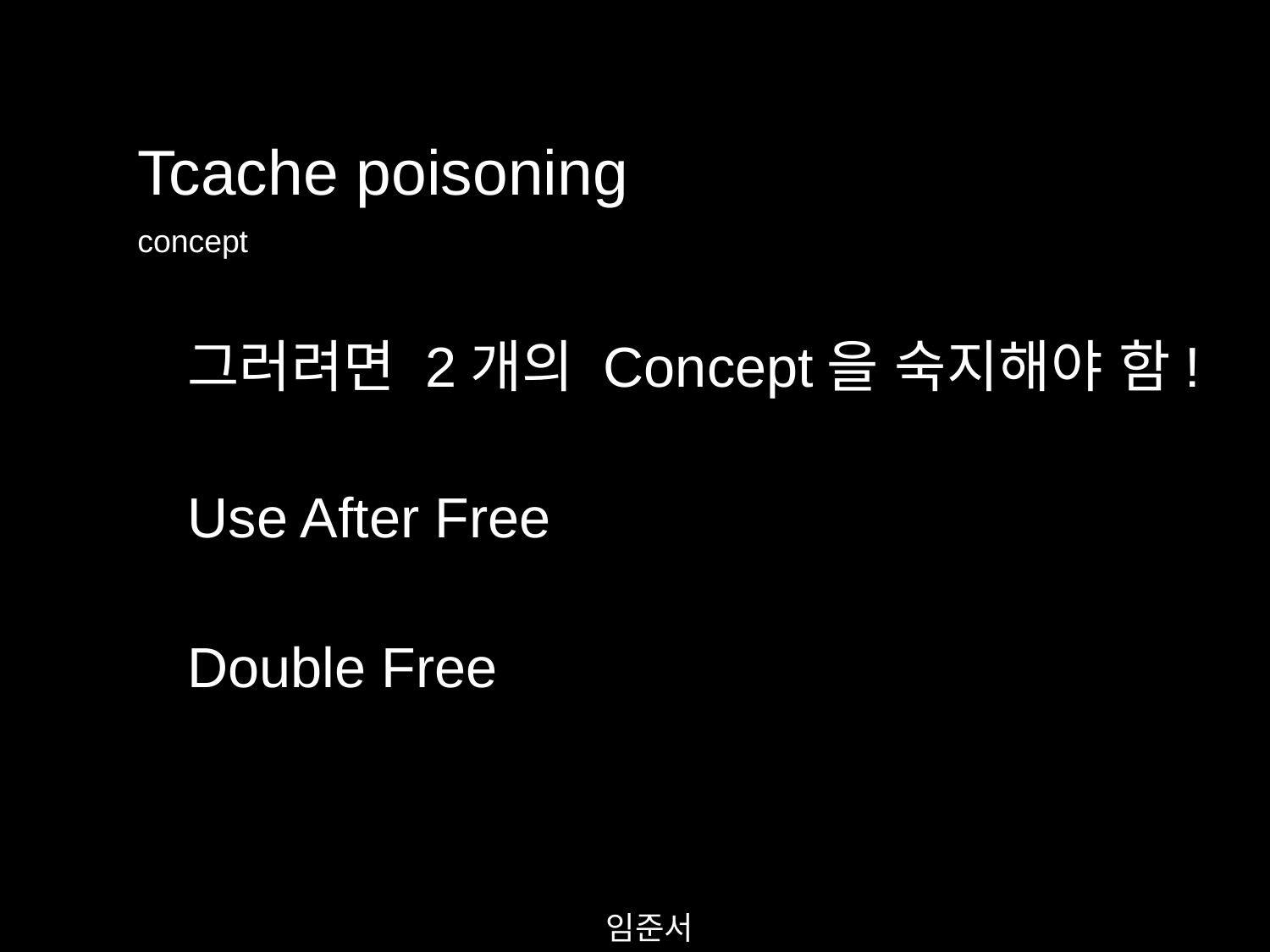

Tcache poisoning
concept
그러려면 2개의 Concept을 숙지해야 함!
Use After Free
Double Free